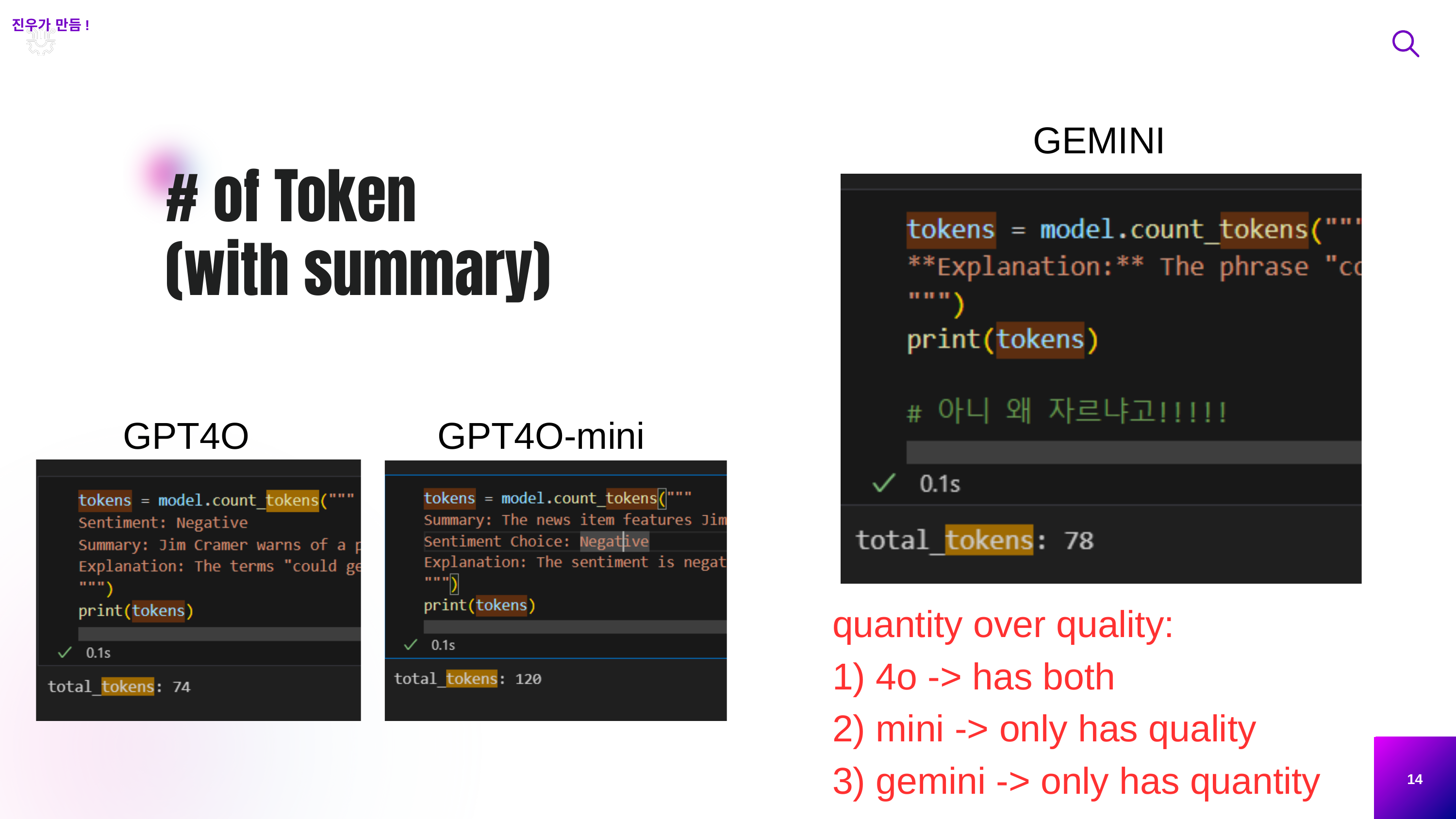

진우가 만듬!

GEMINI

# of Token
(with summary)

GPT4O
GPT4O-mini

quantity over quality:
1) 4o -> has both
2) mini -> only has quality
3) gemini -> only has quantity

14